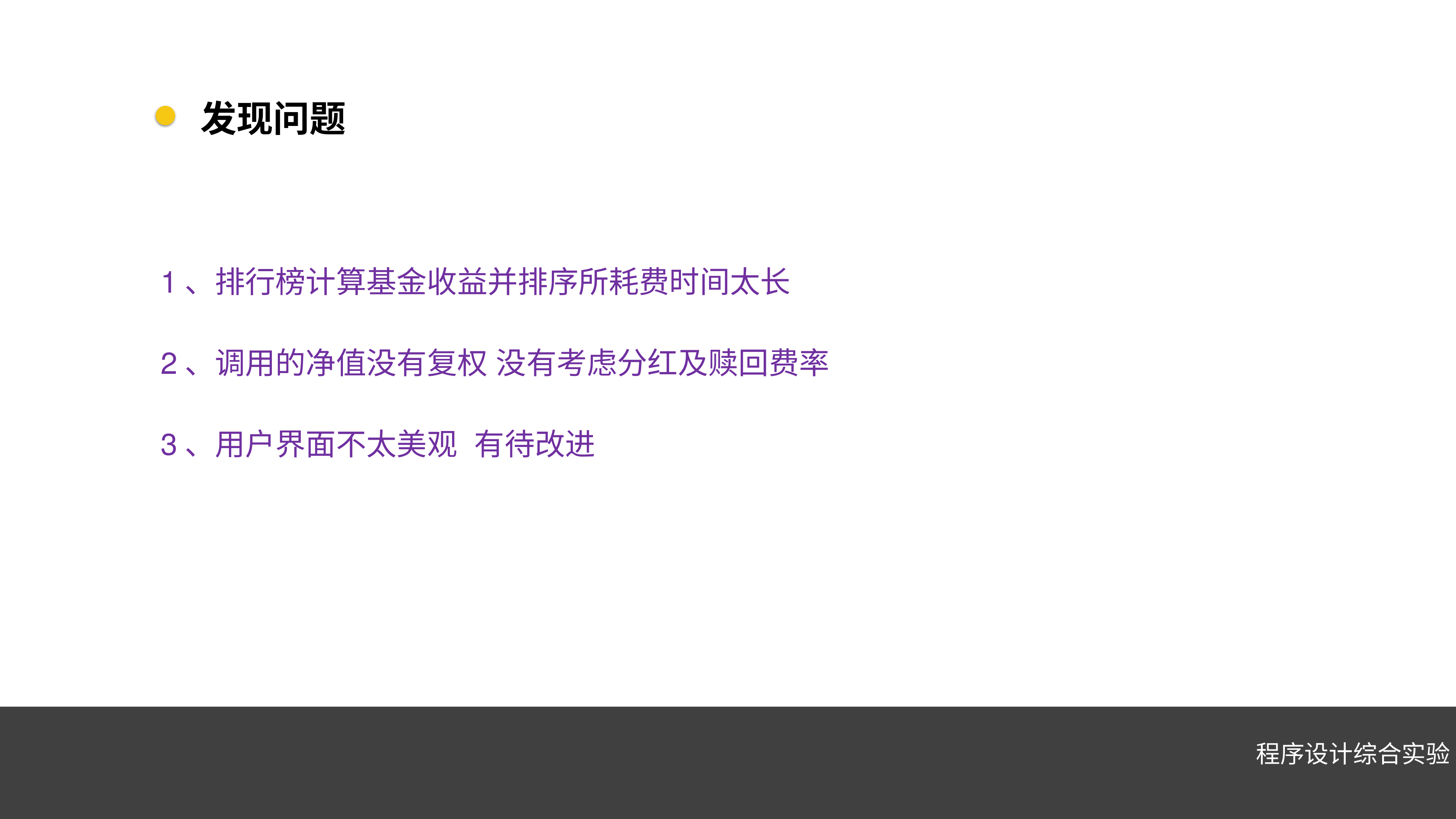

发现问题

1、排行榜计算基金收益并排序所耗费时间太长
2、调用的净值没有复权 没有考虑分红及赎回费率
3、用户界面不太美观  有待改进